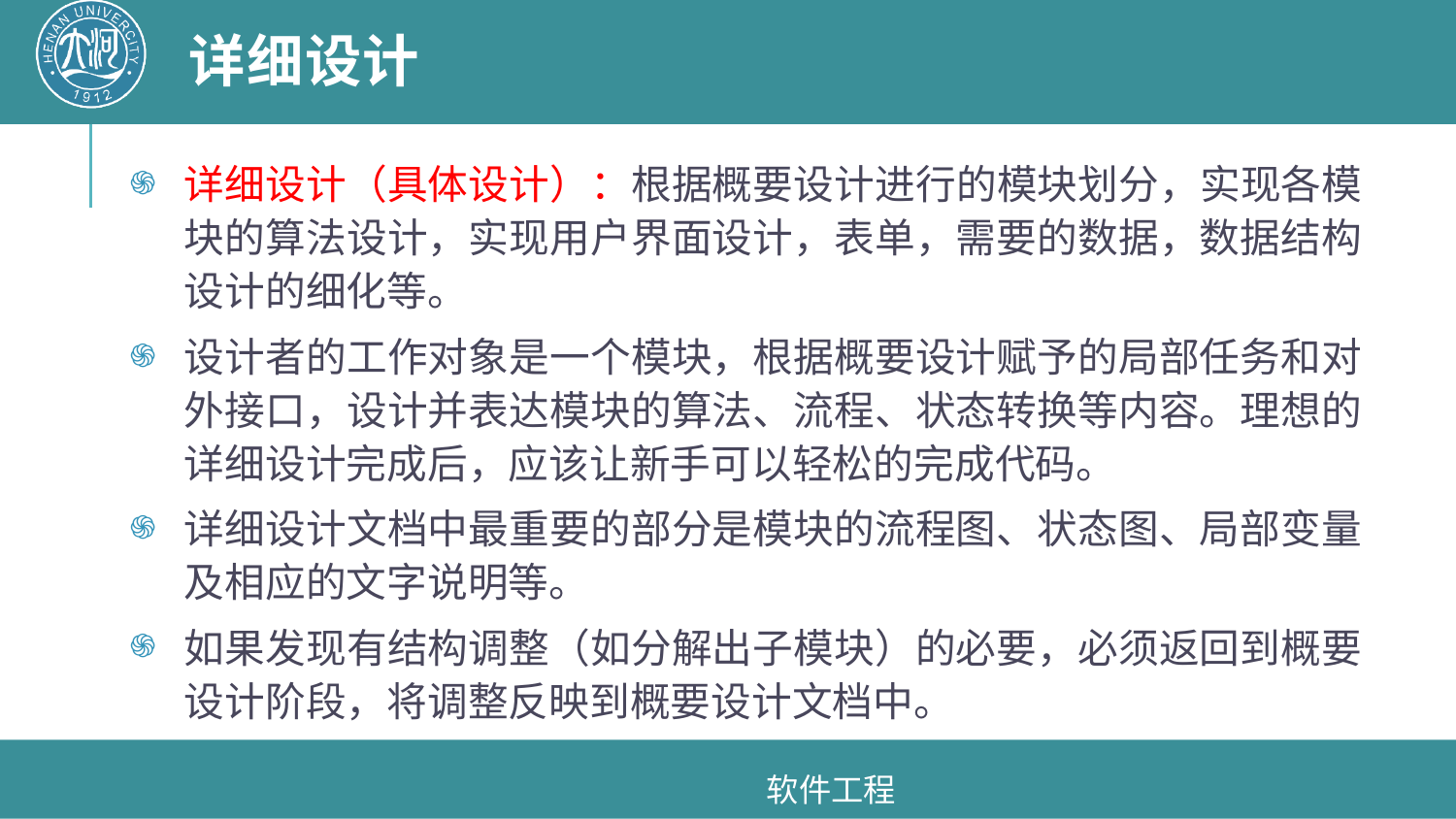

# 详细设计
详细设计（具体设计）：根据概要设计进行的模块划分，实现各模块的算法设计，实现用户界面设计，表单，需要的数据，数据结构设计的细化等。
设计者的工作对象是一个模块，根据概要设计赋予的局部任务和对外接口，设计并表达模块的算法、流程、状态转换等内容。理想的详细设计完成后，应该让新手可以轻松的完成代码。
详细设计文档中最重要的部分是模块的流程图、状态图、局部变量及相应的文字说明等。
如果发现有结构调整（如分解出子模块）的必要，必须返回到概要设计阶段，将调整反映到概要设计文档中。

软件工程
7